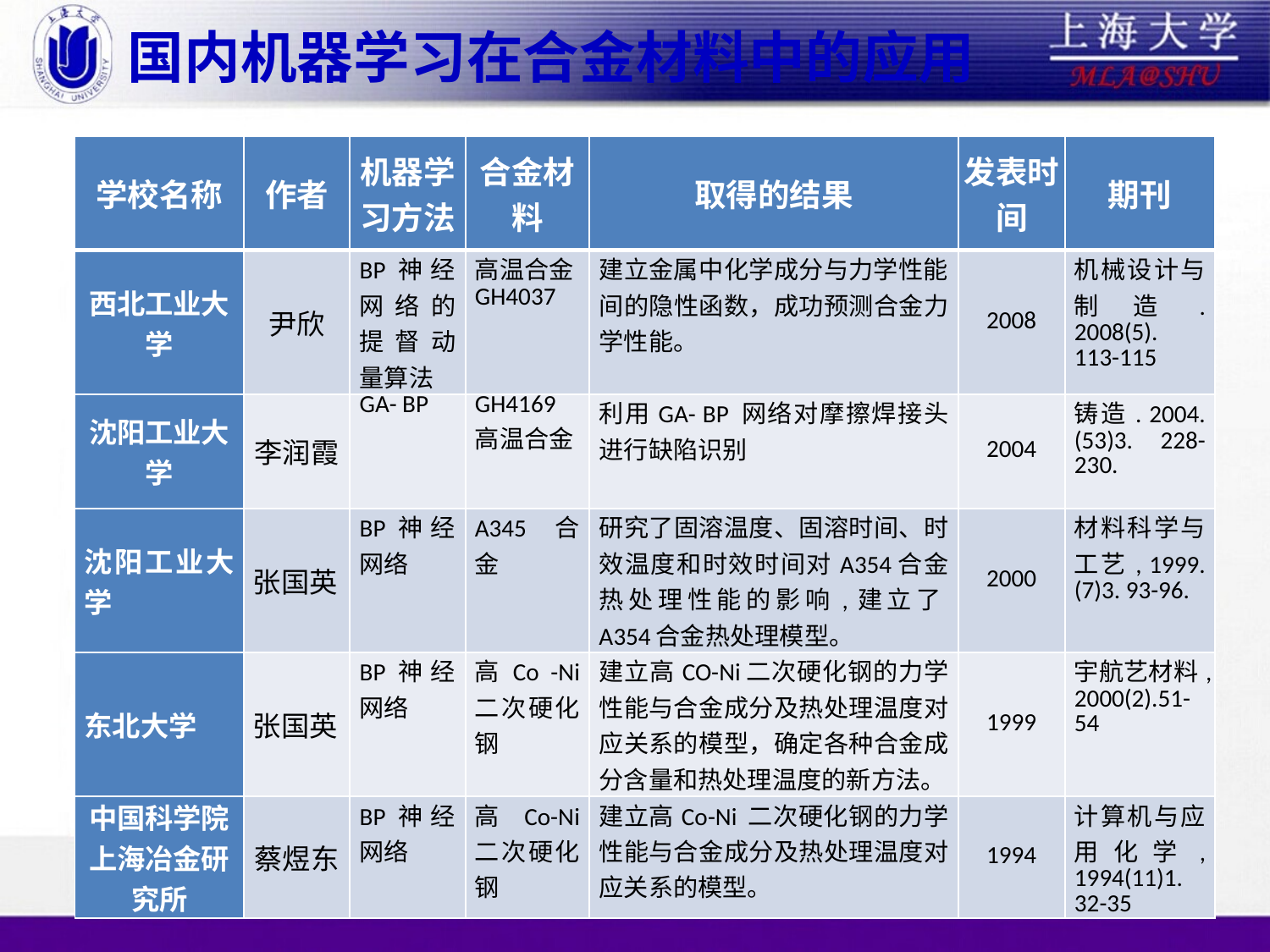

# 国内机器学习在合金材料中的应用

| 学校名称 | 作者 | 机器学习方法 | 合金材料 | 取得的结果 | 发表时间 | 期刊 |
| --- | --- | --- | --- | --- | --- | --- |
| 西北工业大学 | 尹欣 | BP神经网络的提督动量算法 | 高温合金GH4037 | 建立金属中化学成分与力学性能间的隐性函数，成功预测合金力学性能。 | 2008 | 机械设计与制造. 2008(5). 113-115 |
| 沈阳工业大学 | 李润霞 | GA- BP | GH4169 高温合金 | 利用GA- BP 网络对摩擦焊接头进行缺陷识别 | 2004 | 铸造. 2004.(53)3. 228-230. |
| 沈阳工业大学 | 张国英 | BP神经网络 | A345合金 | 研究了固溶温度、固溶时间、时效温度和时效时间对A354合金热处理性能的影响,建立了A354合金热处理模型。 | 2000 | 材料科学与工艺, 1999.(7)3. 93-96. |
| 东北大学 | 张国英 | BP神经网络 | 高Co -Ni 二次硬化钢 | 建立高CO-Ni二次硬化钢的力学性能与合金成分及热处理温度对应关系的模型，确定各种合金成分含量和热处理温度的新方法。 | 1999 | 宇航艺材料,2000(2).51-54 |
| 中国科学院上海冶金研究所 | 蔡煜东 | BP神经网络 | 高Co-Ni 二次硬化钢 | 建立高Co-Ni 二次硬化钢的力学性能与合金成分及热处理温度对应关系的模型。 | 1994 | 计算机与应用化学, 1994(11)1. 32-35 |